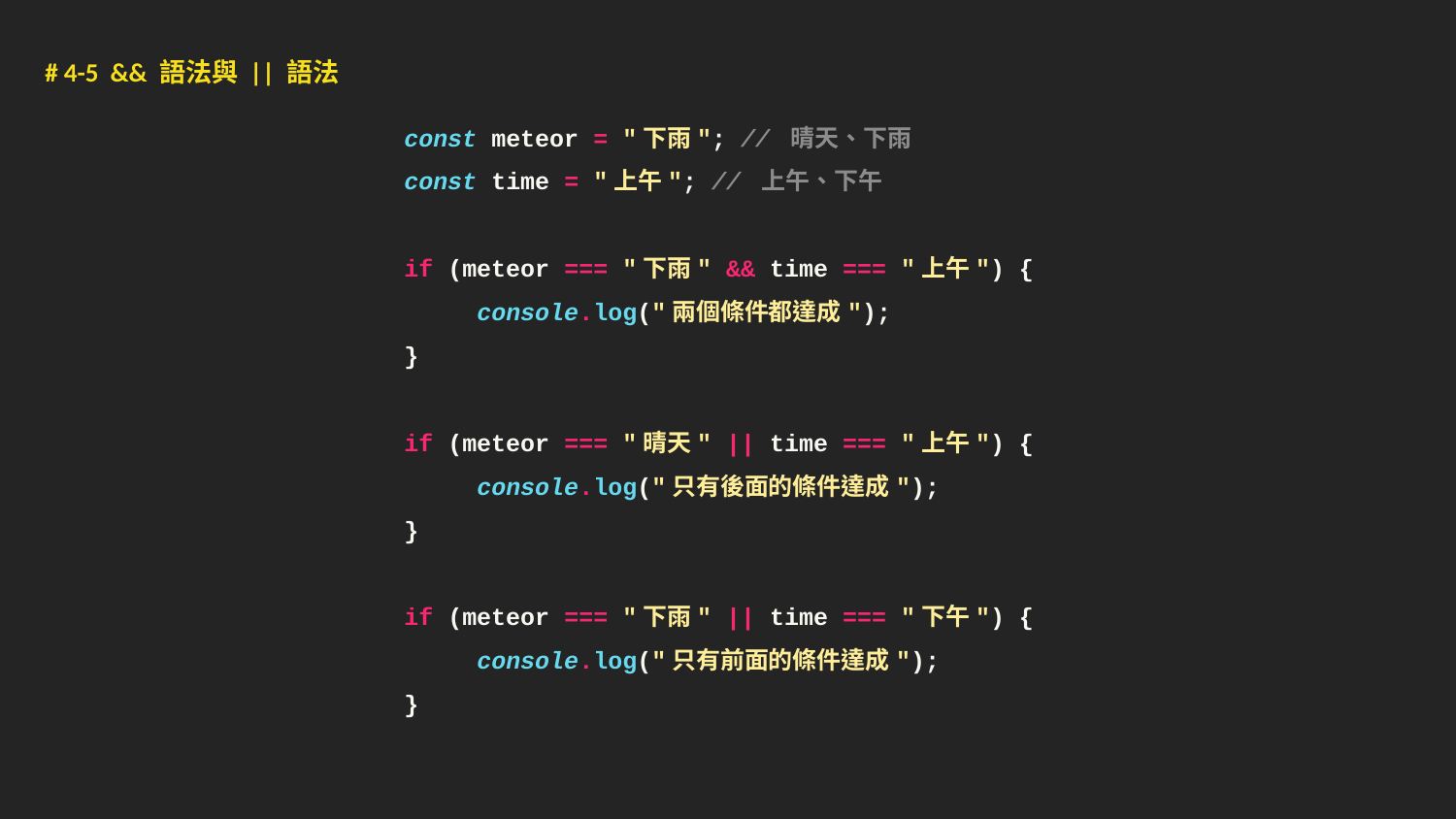

# 4-5  && 語法與 || 語法
const meteor = "下雨"; // 晴天、下雨
const time = "上午"; // 上午、下午

if (meteor === "下雨" && time === "上午") {
console.log("兩個條件都達成");
}

if (meteor === "晴天" || time === "上午") {
console.log("只有後面的條件達成");
}

if (meteor === "下雨" || time === "下午") {
console.log("只有前面的條件達成");
}